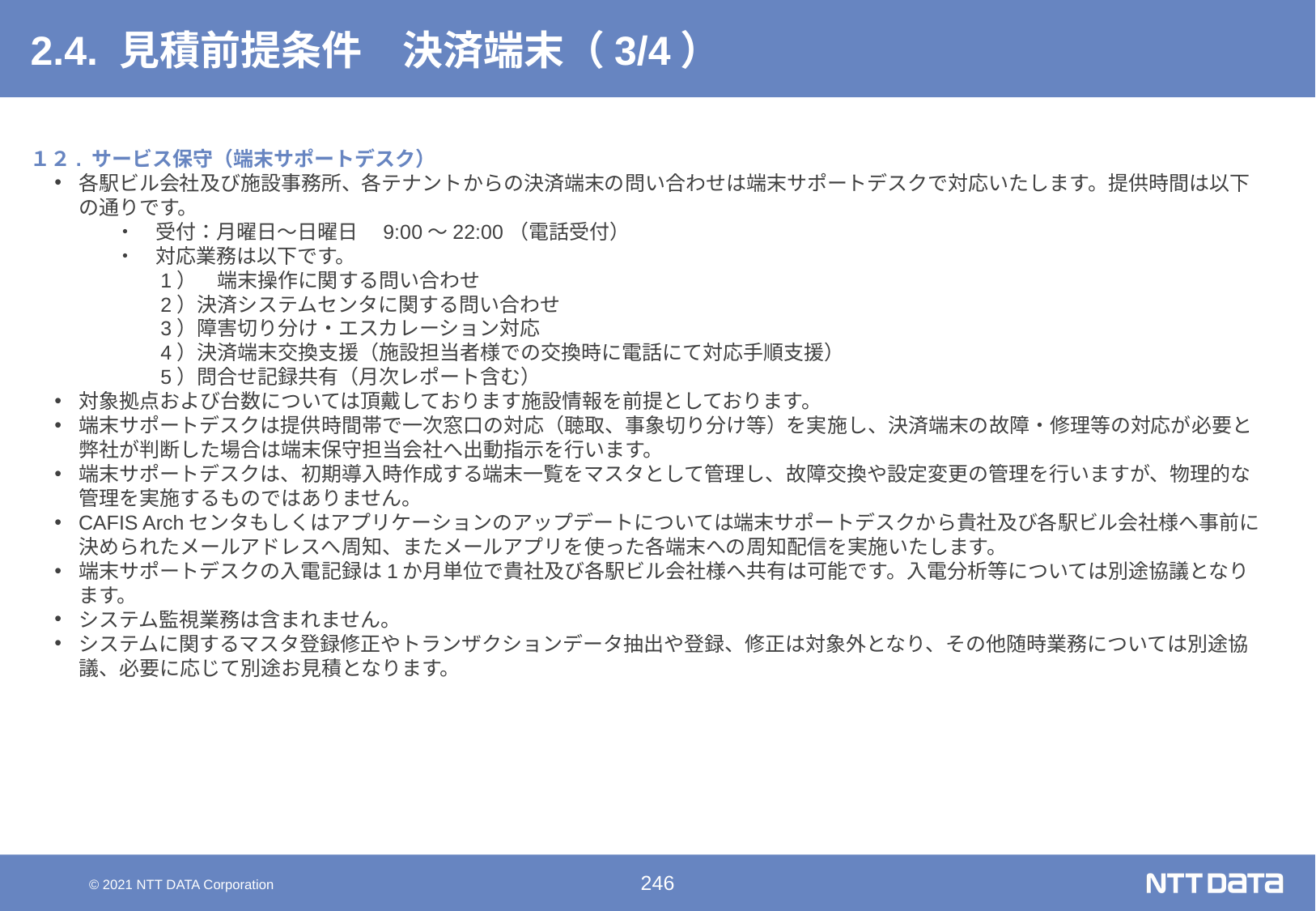

# 2.4. 見積前提条件　決済端末（3/4）
１２. サービス保守（端末サポートデスク）
各駅ビル会社及び施設事務所、各テナントからの決済端末の問い合わせは端末サポートデスクで対応いたします。提供時間は以下の通りです。
　　　・　受付：月曜日～日曜日　9:00～22:00（電話受付）
　　　・　対応業務は以下です。
　　　　　1）　端末操作に関する問い合わせ
　　　　　2）決済システムセンタに関する問い合わせ
　　　　　3）障害切り分け・エスカレーション対応
　　　　　4）決済端末交換支援（施設担当者様での交換時に電話にて対応手順支援）
　　　　　5）問合せ記録共有（月次レポート含む）
対象拠点および台数については頂戴しております施設情報を前提としております。
端末サポートデスクは提供時間帯で一次窓口の対応（聴取、事象切り分け等）を実施し、決済端末の故障・修理等の対応が必要と弊社が判断した場合は端末保守担当会社へ出動指示を行います。
端末サポートデスクは、初期導入時作成する端末一覧をマスタとして管理し、故障交換や設定変更の管理を行いますが、物理的な管理を実施するものではありません。
CAFIS Archセンタもしくはアプリケーションのアップデートについては端末サポートデスクから貴社及び各駅ビル会社様へ事前に決められたメールアドレスへ周知、またメールアプリを使った各端末への周知配信を実施いたします。
端末サポートデスクの入電記録は1か月単位で貴社及び各駅ビル会社様へ共有は可能です。入電分析等については別途協議となります。
システム監視業務は含まれません。
システムに関するマスタ登録修正やトランザクションデータ抽出や登録、修正は対象外となり、その他随時業務については別途協議、必要に応じて別途お見積となります。